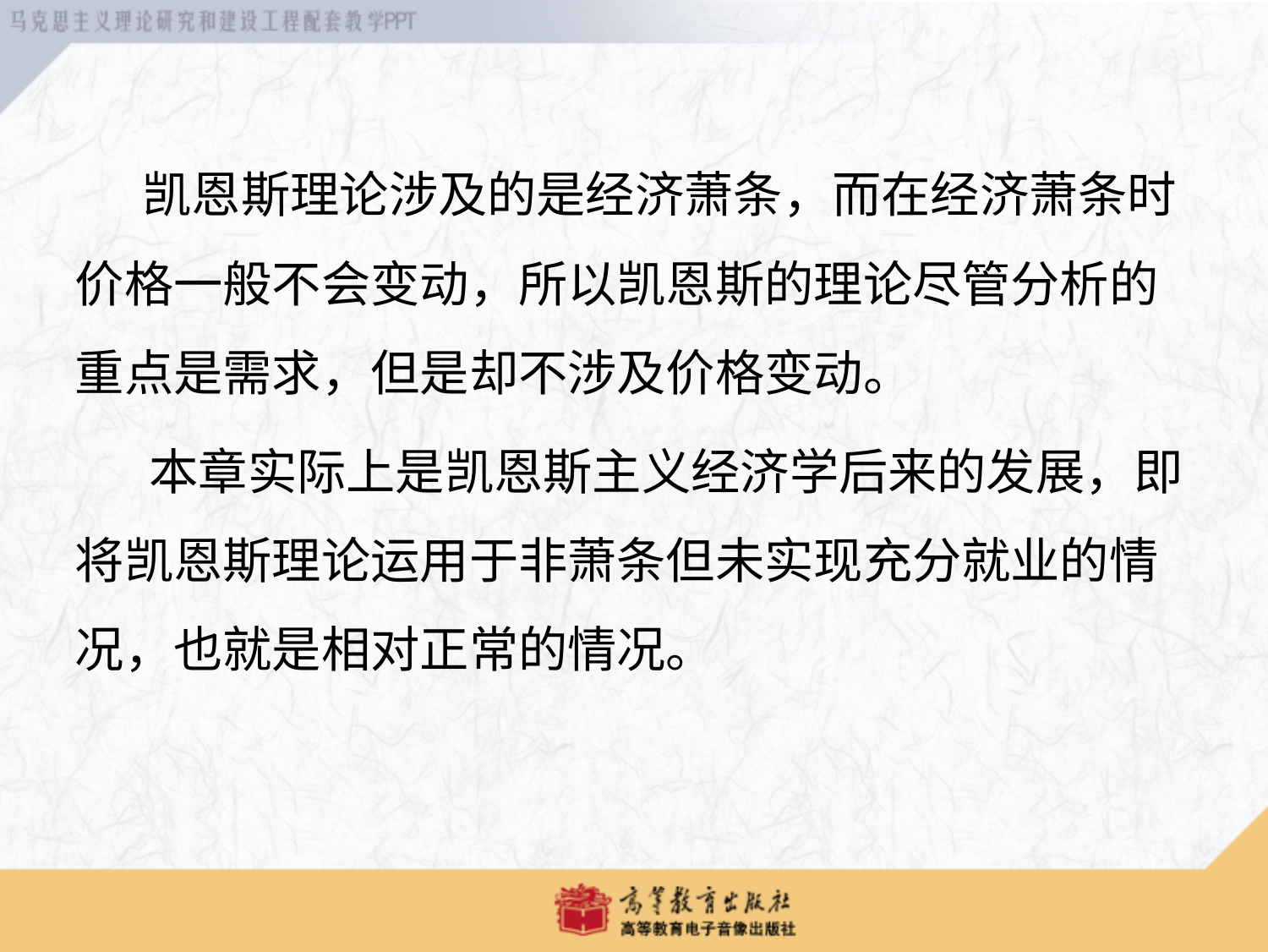

凯恩斯理论涉及的是经济萧条，而在经济萧条时价格一般不会变动，所以凯恩斯的理论尽管分析的重点是需求，但是却不涉及价格变动。
          本章实际上是凯恩斯主义经济学后来的发展，即将凯恩斯理论运用于非萧条但未实现充分就业的情况，也就是相对正常的情况。